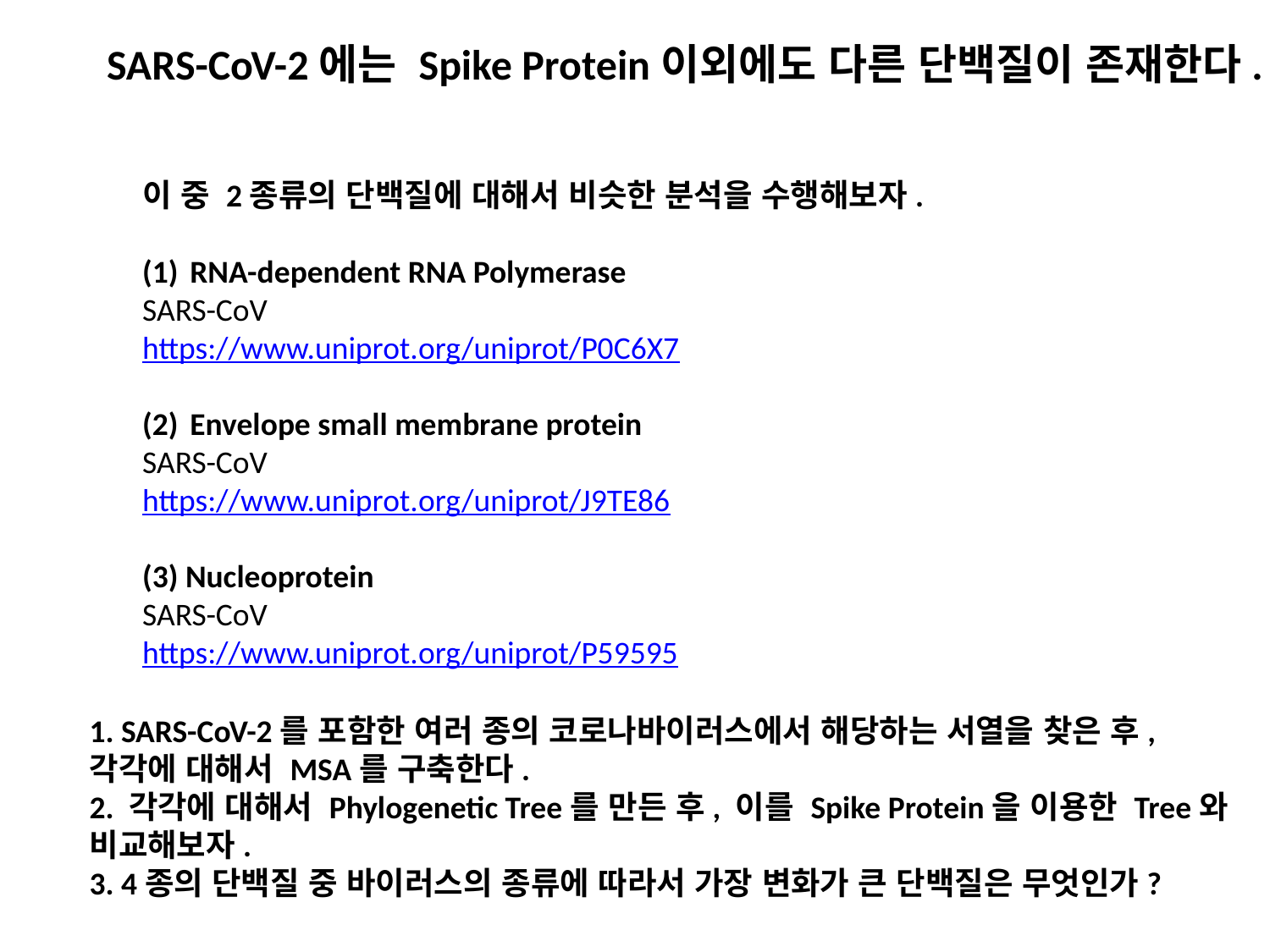

SARS-CoV-2에는 Spike Protein이외에도 다른 단백질이 존재한다.
이 중 2종류의 단백질에 대해서 비슷한 분석을 수행해보자.

RNA-dependent RNA Polymerase
SARS-CoV
https://www.uniprot.org/uniprot/P0C6X7

Envelope small membrane protein
SARS-CoV
https://www.uniprot.org/uniprot/J9TE86

(3) Nucleoprotein
SARS-CoV
https://www.uniprot.org/uniprot/P59595
1. SARS-CoV-2를 포함한 여러 종의 코로나바이러스에서 해당하는 서열을 찾은 후,
각각에 대해서 MSA를 구축한다.
2. 각각에 대해서 Phylogenetic Tree를 만든 후, 이를 Spike Protein을 이용한 Tree와
비교해보자.
3. 4종의 단백질 중 바이러스의 종류에 따라서 가장 변화가 큰 단백질은 무엇인가?